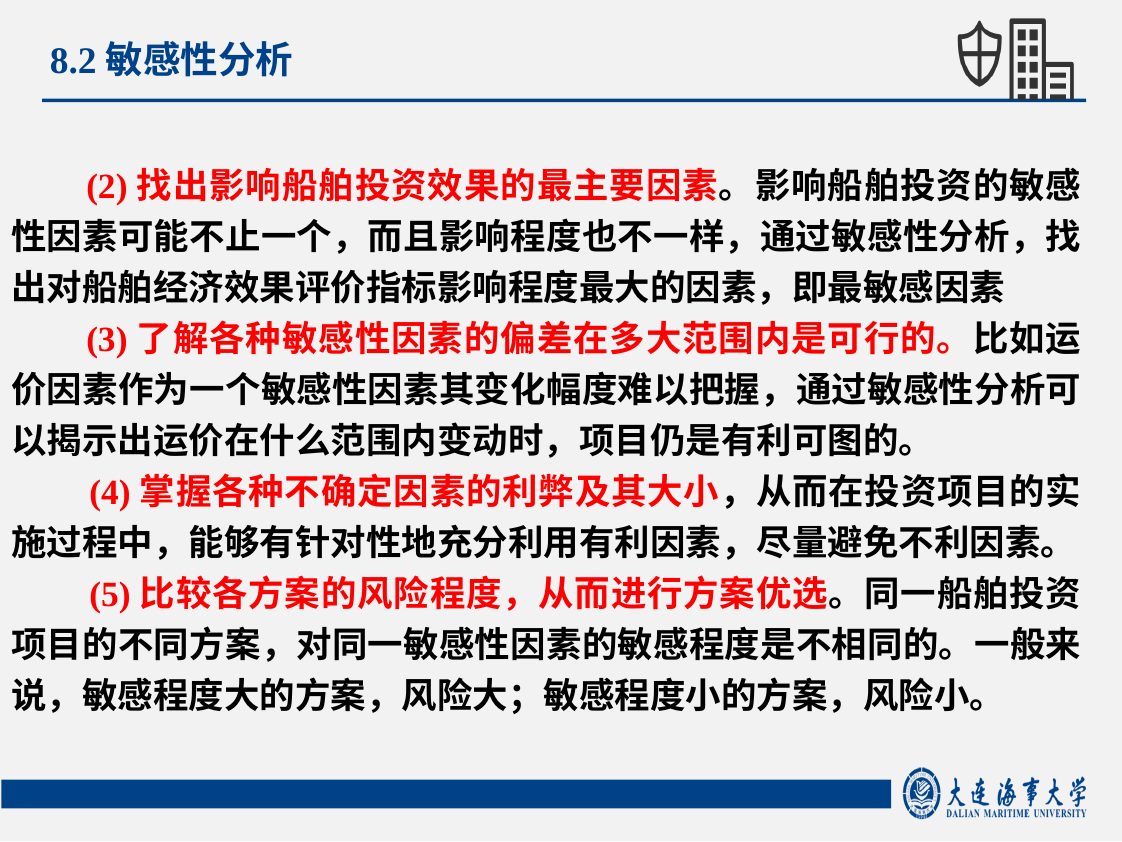

8.2敏感性分析
(2)找出影响船舶投资效果的最主要因素。影响船舶投资的敏感性因素可能不止一个，而且影响程度也不一样，通过敏感性分析，找出对船舶经济效果评价指标影响程度最大的因素，即最敏感因素
(3)了解各种敏感性因素的偏差在多大范围内是可行的。比如运价因素作为一个敏感性因素其变化幅度难以把握，通过敏感性分析可以揭示出运价在什么范围内变动时，项目仍是有利可图的。
        (4)掌握各种不确定因素的利弊及其大小，从而在投资项目的实施过程中，能够有针对性地充分利用有利因素，尽量避免不利因素。
        (5)比较各方案的风险程度，从而进行方案优选。同一船舶投资项目的不同方案，对同一敏感性因素的敏感程度是不相同的。一般来说，敏感程度大的方案，风险大；敏感程度小的方案，风险小。